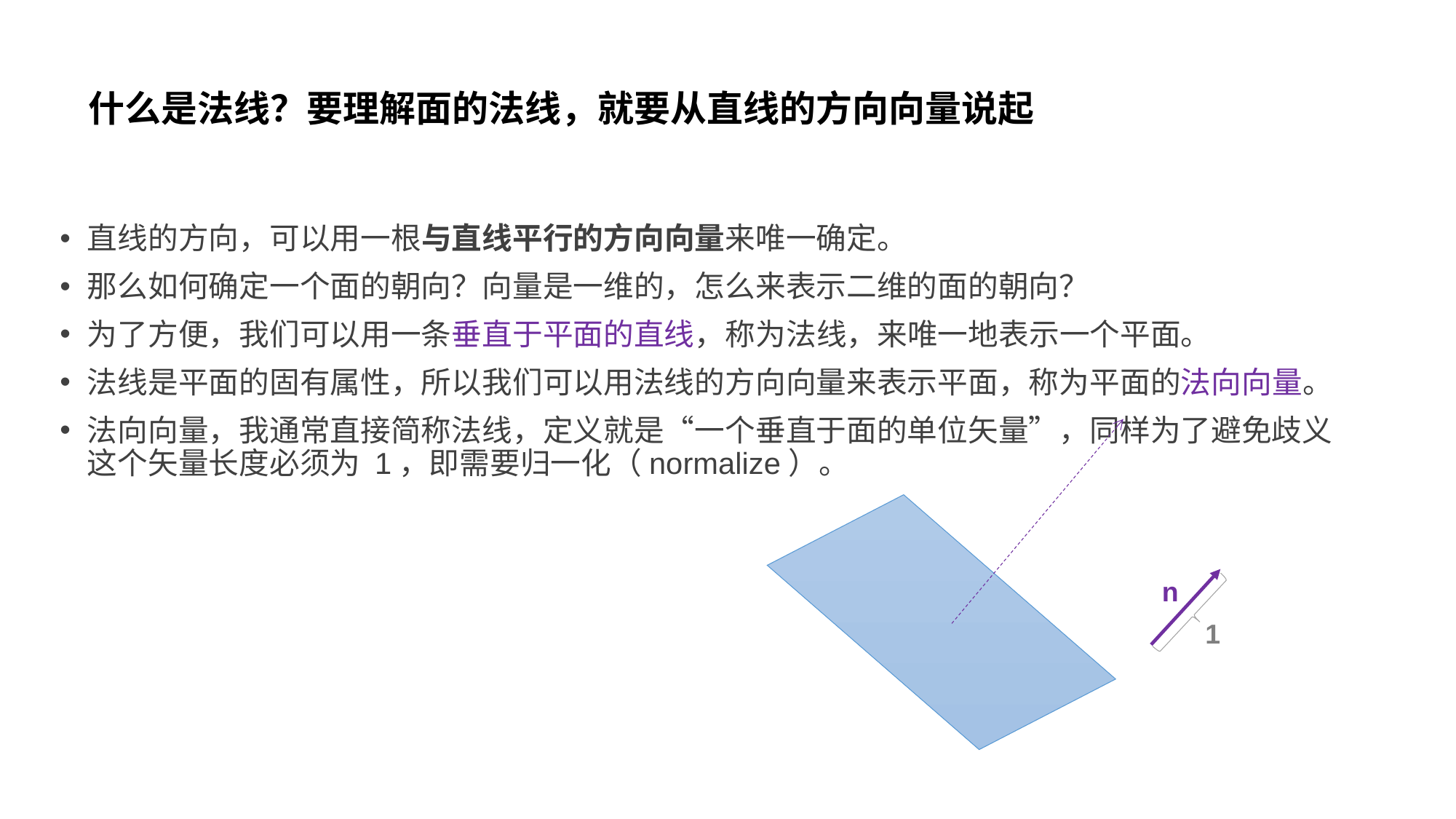

# 什么是法线？要理解面的法线，就要从直线的方向向量说起
直线的方向，可以用一根与直线平行的方向向量来唯一确定。
那么如何确定一个面的朝向？向量是一维的，怎么来表示二维的面的朝向？
为了方便，我们可以用一条垂直于平面的直线，称为法线，来唯一地表示一个平面。
法线是平面的固有属性，所以我们可以用法线的方向向量来表示平面，称为平面的法向向量。
法向向量，我通常直接简称法线，定义就是“一个垂直于面的单位矢量”，同样为了避免歧义这个矢量长度必须为 1，即需要归一化（normalize）。

1
n